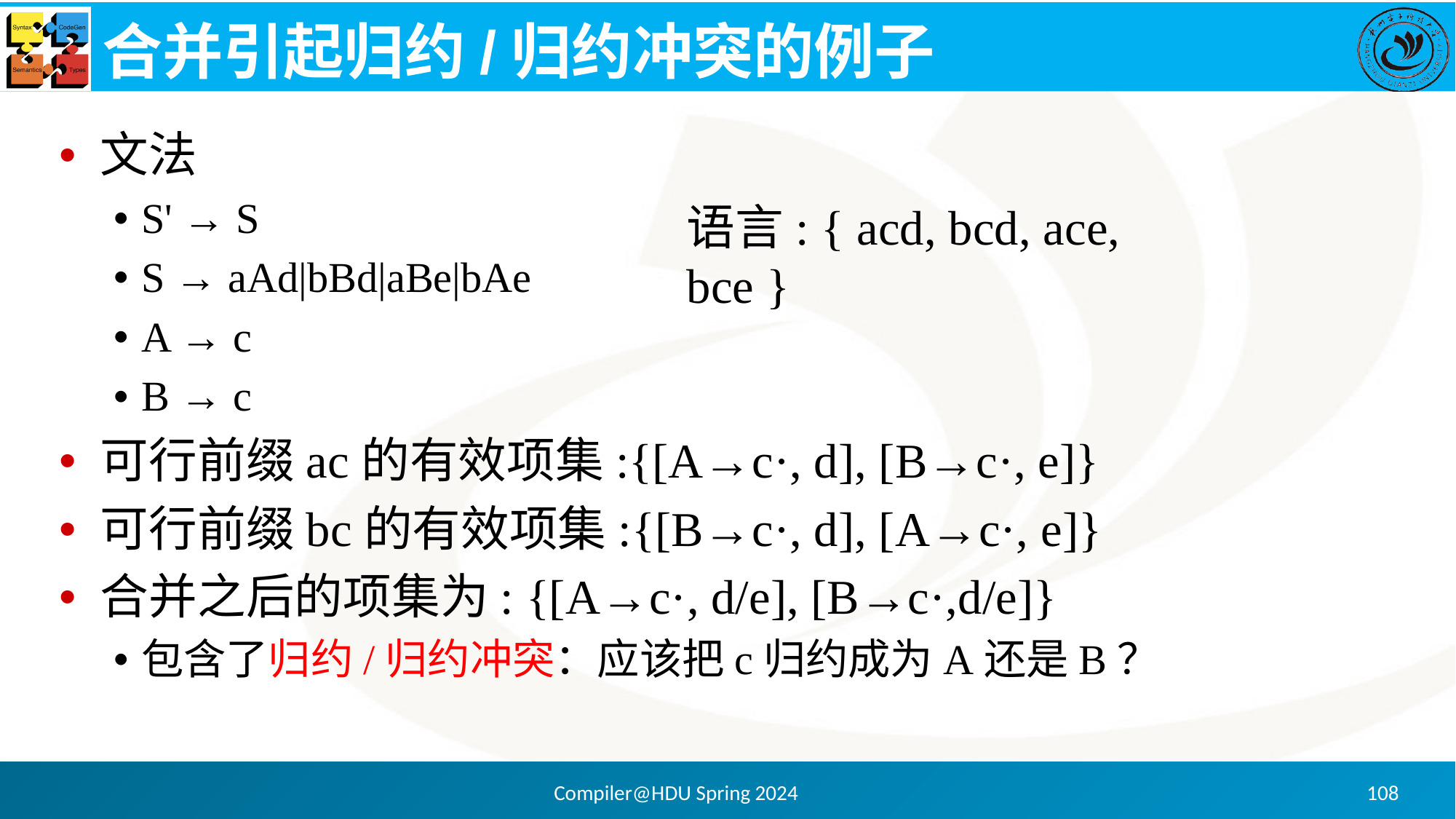

# 合并引起归约/归约冲突的例子
文法
S' → S
S → aAd|bBd|aBe|bAe
A → c
B → c
可行前缀ac的有效项集:{[A→c·, d], [B→c·, e]}
可行前缀bc的有效项集:{[B→c·, d], [A→c·, e]}
合并之后的项集为: {[A→c·, d/e], [B→c·,d/e]}
包含了归约/归约冲突：应该把c归约成为A还是B？
语言: { acd, bcd, ace, bce }
Compiler@HDU Spring 2024
108